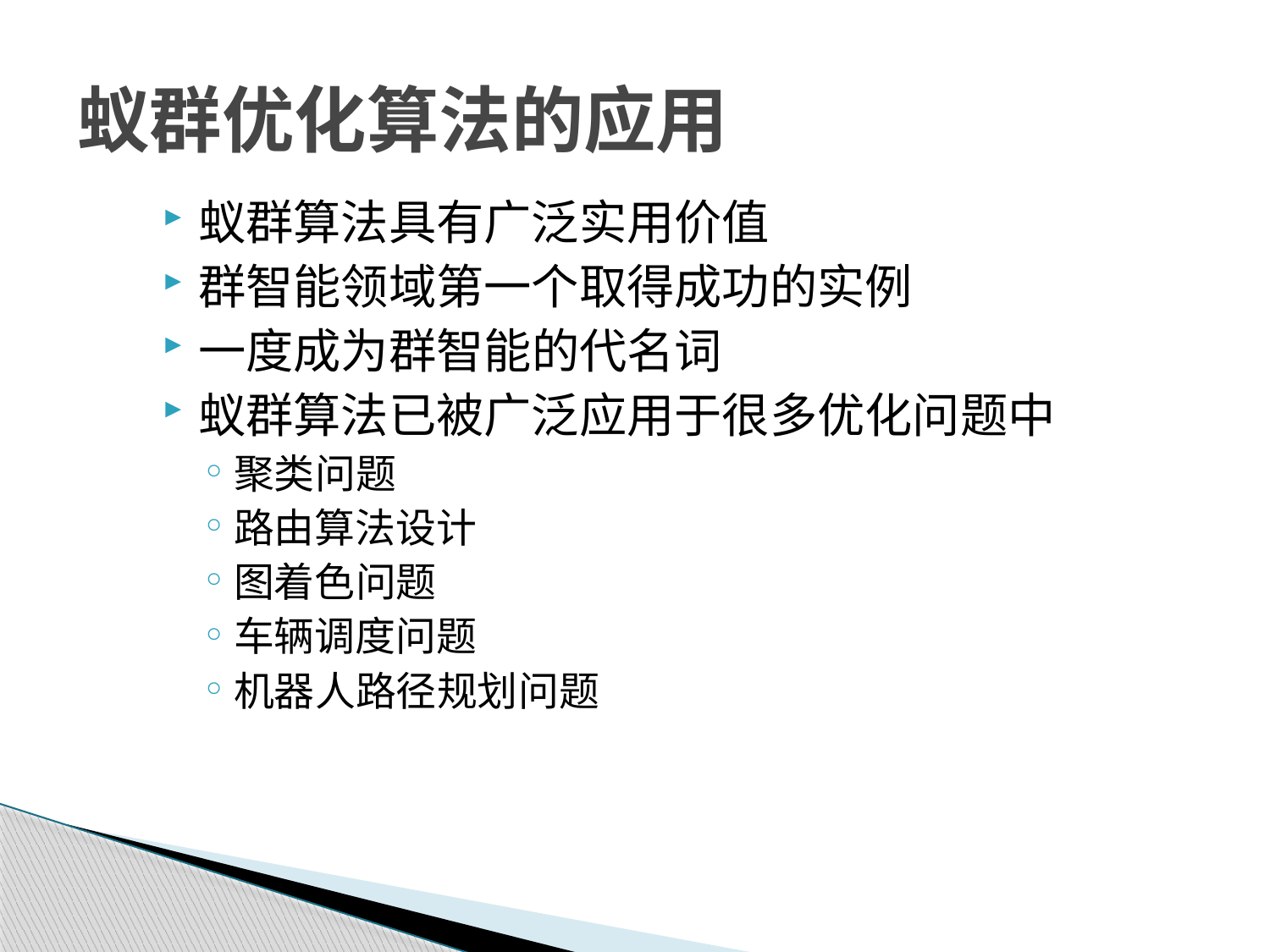

# 蚁群优化算法的应用
蚁群算法具有广泛实用价值
群智能领域第一个取得成功的实例
一度成为群智能的代名词
蚁群算法已被广泛应用于很多优化问题中
聚类问题
路由算法设计
图着色问题
车辆调度问题
机器人路径规划问题